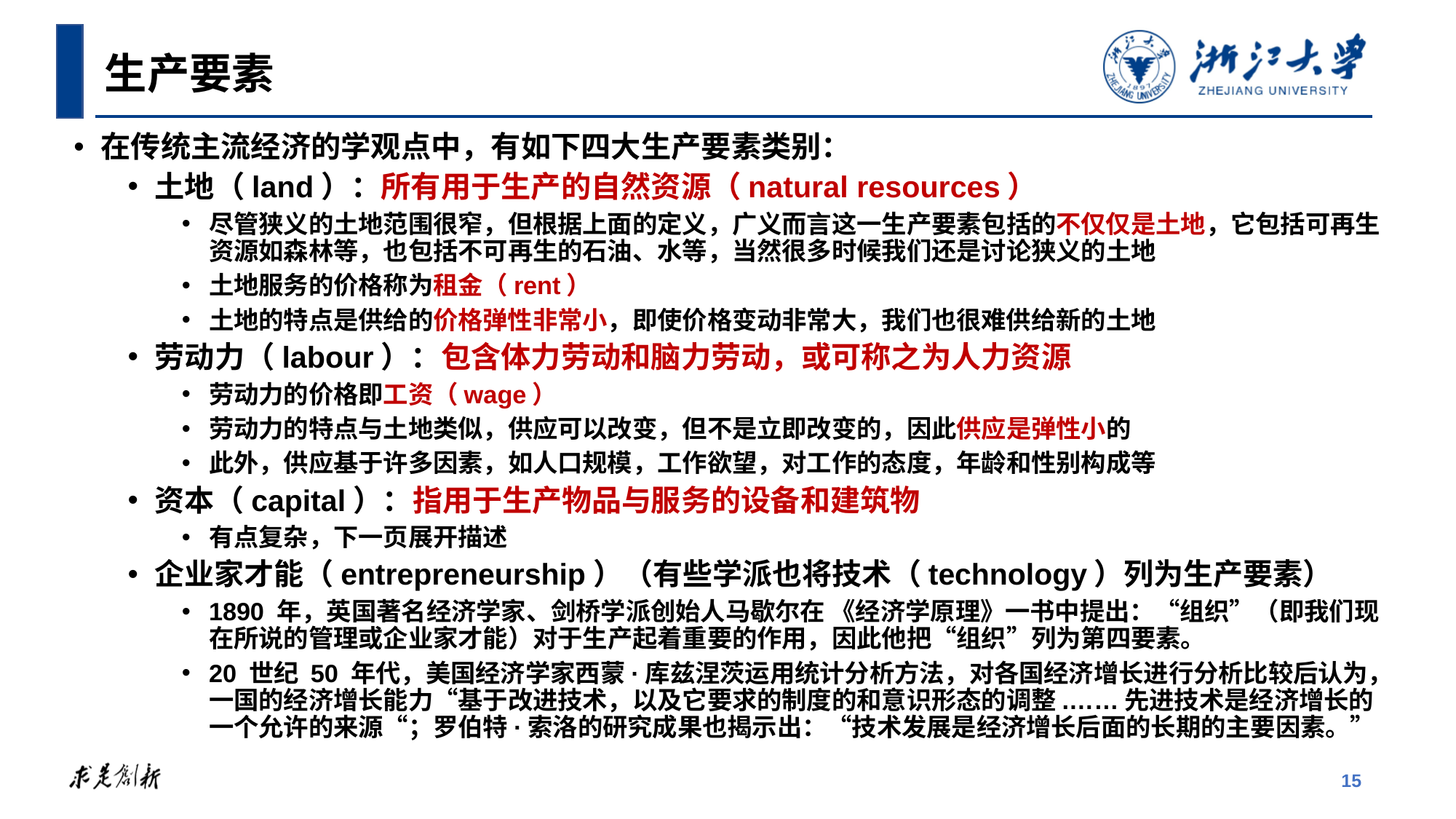

生产要素
在传统主流经济的学观点中，有如下四大生产要素类别：
土地（land）：所有用于生产的自然资源（natural resources）
尽管狭义的土地范围很窄，但根据上面的定义，广义而言这一生产要素包括的不仅仅是土地，它包括可再生资源如森林等，也包括不可再生的石油、水等，当然很多时候我们还是讨论狭义的土地
土地服务的价格称为租金（rent）
土地的特点是供给的价格弹性非常小，即使价格变动非常大，我们也很难供给新的土地
劳动力（labour）：包含体力劳动和脑力劳动，或可称之为人力资源
劳动力的价格即工资（wage）
劳动力的特点与土地类似，供应可以改变，但不是立即改变的，因此供应是弹性小的
此外，供应基于许多因素，如人口规模，工作欲望，对工作的态度，年龄和性别构成等
资本（capital）：指用于生产物品与服务的设备和建筑物
有点复杂，下一页展开描述
企业家才能（entrepreneurship）（有些学派也将技术（technology）列为生产要素）
1890 年，英国著名经济学家、剑桥学派创始人马歇尔在 《经济学原理》一书中提出：“组织”（即我们现在所说的管理或企业家才能）对于生产起着重要的作用，因此他把“组织”列为第四要素。
20 世纪 50 年代，美国经济学家西蒙·库兹涅茨运用统计分析方法，对各国经济增长进行分析比较后认为，一国的经济增长能力“基于改进技术，以及它要求的制度的和意识形态的调整.……先进技术是经济增长的一个允许的来源“；罗伯特·索洛的研究成果也揭示出：“技术发展是经济增长后面的长期的主要因素。”
15